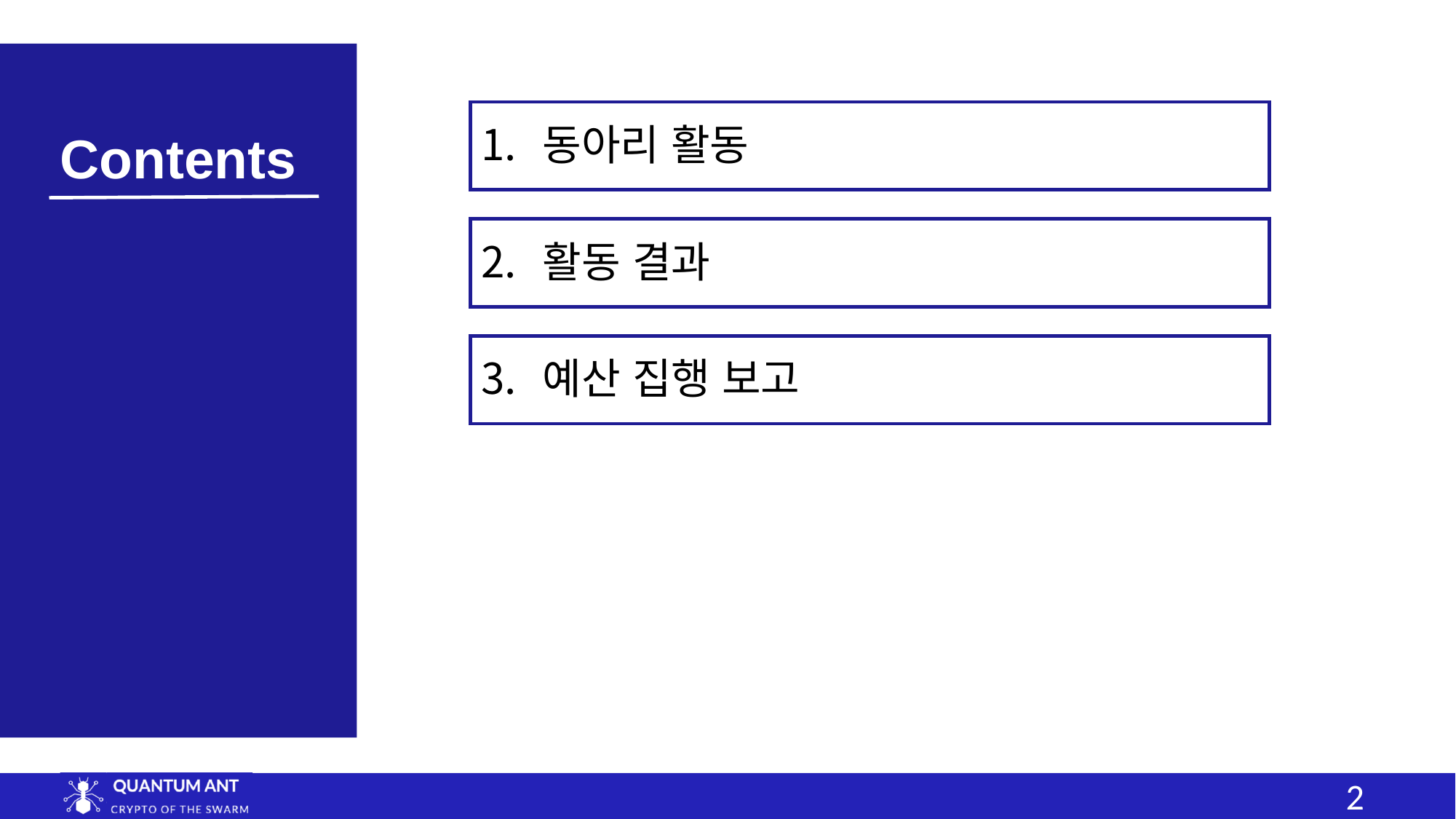

동아리 활동
활동 결과
예산 집행 보고
# Contents